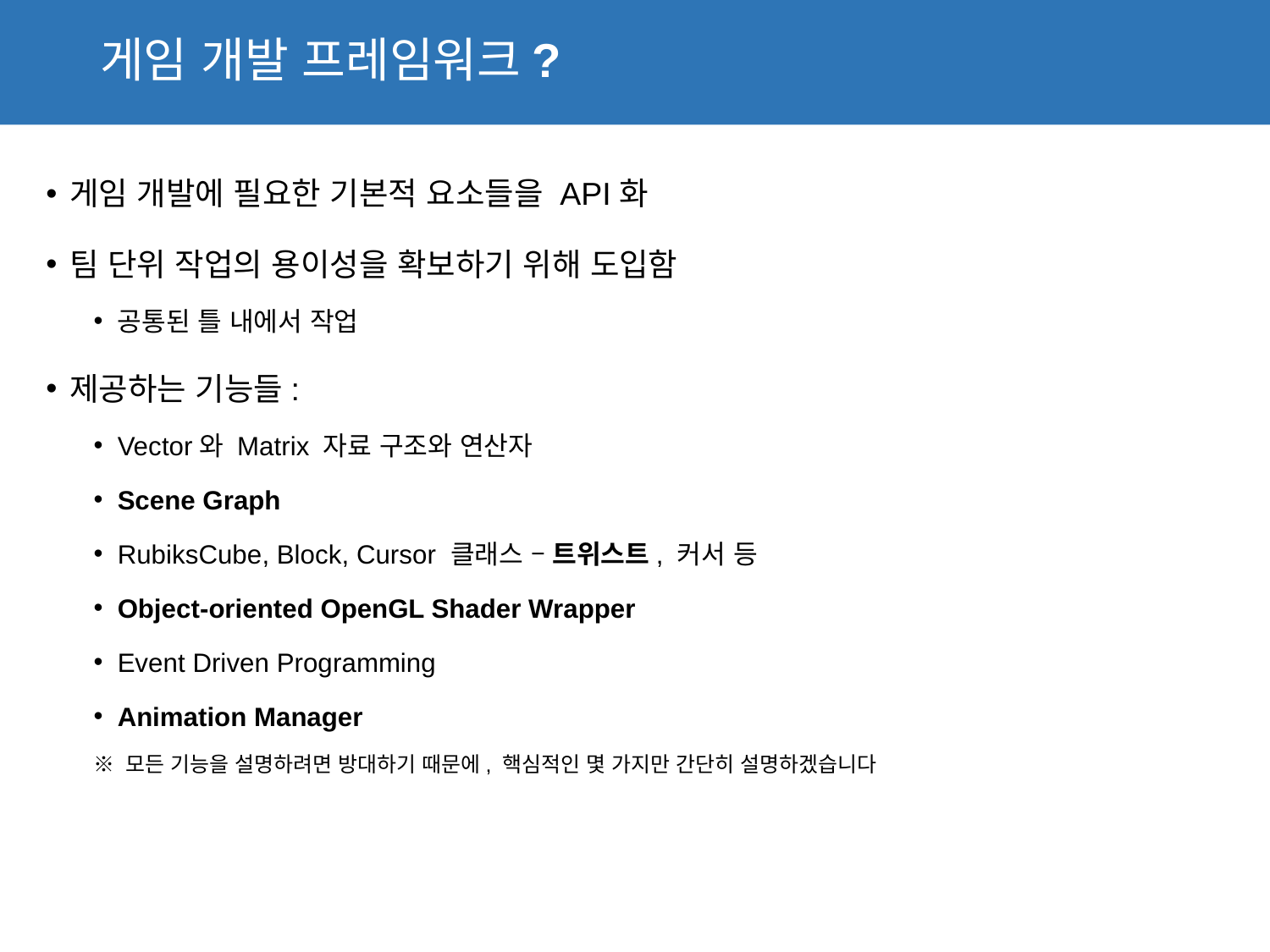

# 게임 개발 프레임워크?
게임 개발에 필요한 기본적 요소들을 API화
팀 단위 작업의 용이성을 확보하기 위해 도입함
공통된 틀 내에서 작업
제공하는 기능들:
Vector와 Matrix 자료 구조와 연산자
Scene Graph
RubiksCube, Block, Cursor 클래스 – 트위스트, 커서 등
Object-oriented OpenGL Shader Wrapper
Event Driven Programming
Animation Manager
※ 모든 기능을 설명하려면 방대하기 때문에, 핵심적인 몇 가지만 간단히 설명하겠습니다